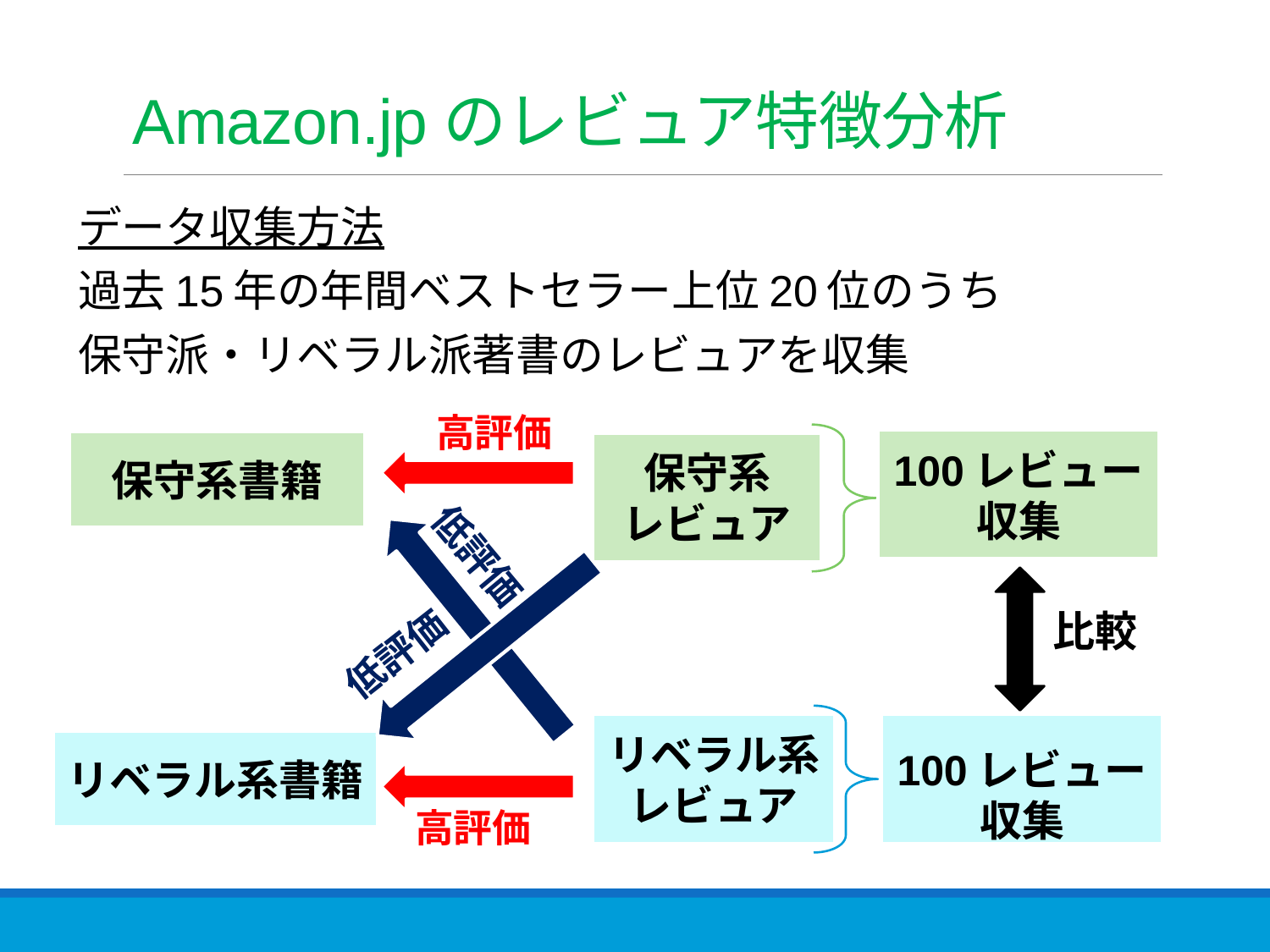

# Amazon.jpのレビュア特徴分析
データ収集方法
過去15年の年間ベストセラー上位20位のうち
保守派・リベラル派著書のレビュアを収集
高評価

100レビュー
収集
保守系書籍

低評価

比較
低評価

リベラル系
レビュア

100レビュー
収集
リベラル系書籍

高評価
保守系
レビュア